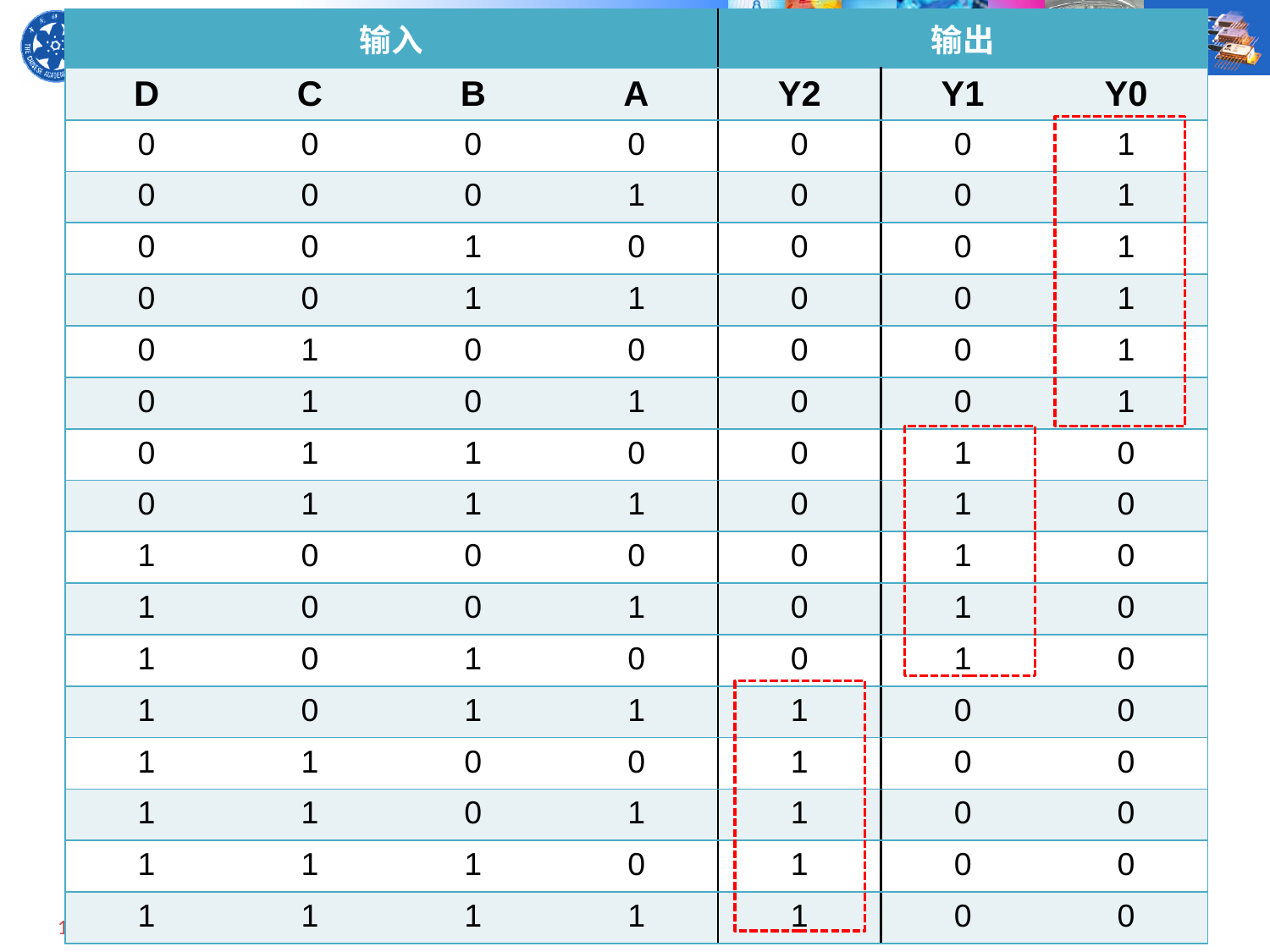

| 输入 |  |  |  | 输出 |  |  |
| --- | --- | --- | --- | --- | --- | --- |
| D | C | B | A | Y2 | Y1 | Y0 |
| 0 | 0 | 0 | 0 | 0 | 0 | 1 |
| 0 | 0 | 0 | 1 | 0 | 0 | 1 |
| 0 | 0 | 1 | 0 | 0 | 0 | 1 |
| 0 | 0 | 1 | 1 | 0 | 0 | 1 |
| 0 | 1 | 0 | 0 | 0 | 0 | 1 |
| 0 | 1 | 0 | 1 | 0 | 0 | 1 |
| 0 | 1 | 1 | 0 | 0 | 1 | 0 |
| 0 | 1 | 1 | 1 | 0 | 1 | 0 |
| 1 | 0 | 0 | 0 | 0 | 1 | 0 |
| 1 | 0 | 0 | 1 | 0 | 1 | 0 |
| 1 | 0 | 1 | 0 | 0 | 1 | 0 |
| 1 | 0 | 1 | 1 | 1 | 0 | 0 |
| 1 | 1 | 0 | 0 | 1 | 0 | 0 |
| 1 | 1 | 0 | 1 | 1 | 0 | 0 |
| 1 | 1 | 1 | 0 | 1 | 0 | 0 |
| 1 | 1 | 1 | 1 | 1 | 0 | 0 |
# 组合逻辑电路的分析方法